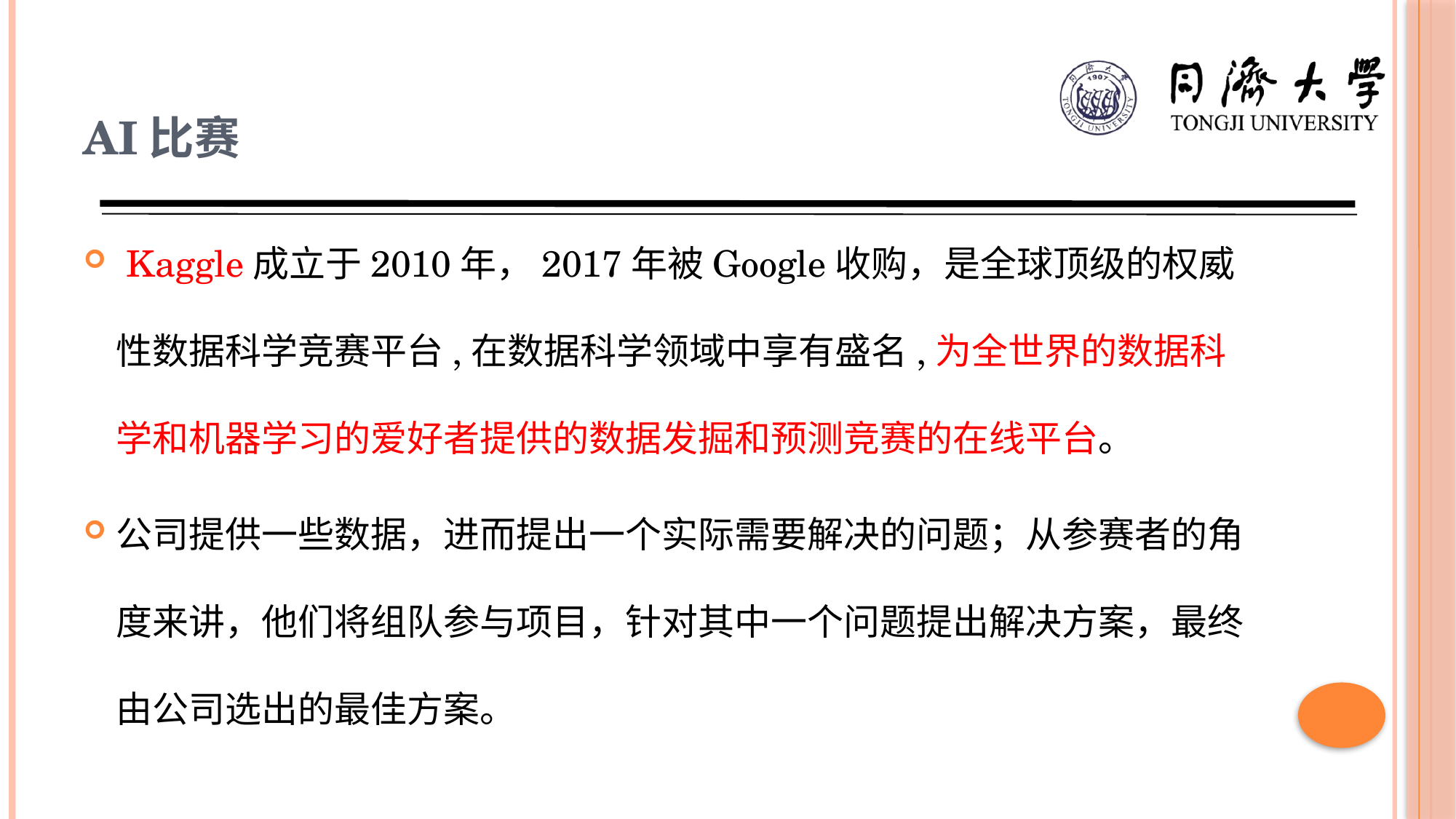

# AI比赛
 Kaggle成立于2010年，2017年被Google收购，是全球顶级的权威性数据科学竞赛平台,在数据科学领域中享有盛名,为全世界的数据科学和机器学习的爱好者提供的数据发掘和预测竞赛的在线平台。
公司提供一些数据，进而提出一个实际需要解决的问题；从参赛者的角度来讲，他们将组队参与项目，针对其中一个问题提出解决方案，最终由公司选出的最佳方案。